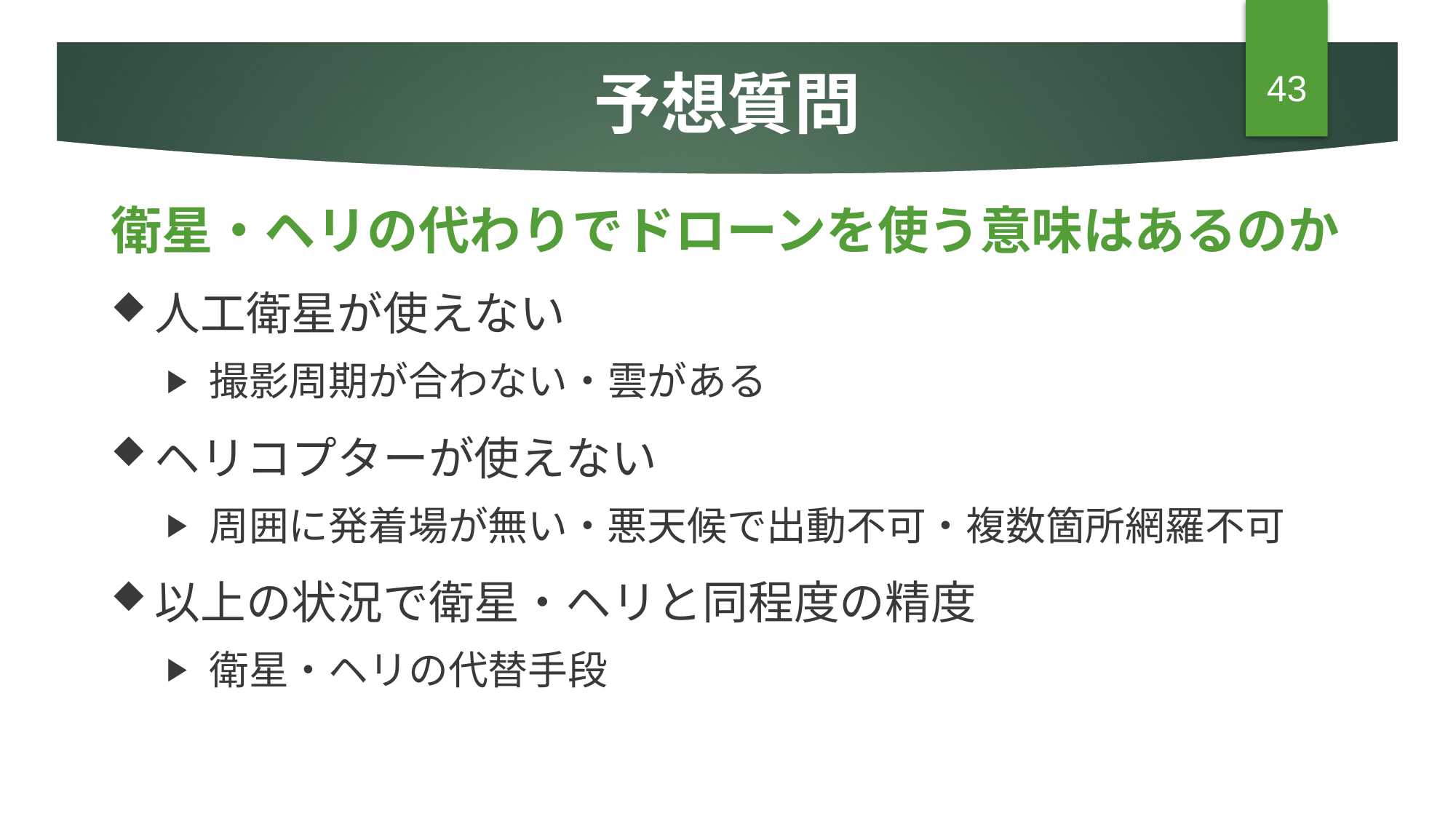

# 予想質問
43
衛星・ヘリの代わりでドローンを使う意味はあるのか
人工衛星が使えない
撮影周期が合わない・雲がある
ヘリコプターが使えない
周囲に発着場が無い・悪天候で出動不可・複数箇所網羅不可
以上の状況で衛星・ヘリと同程度の精度
衛星・ヘリの代替手段